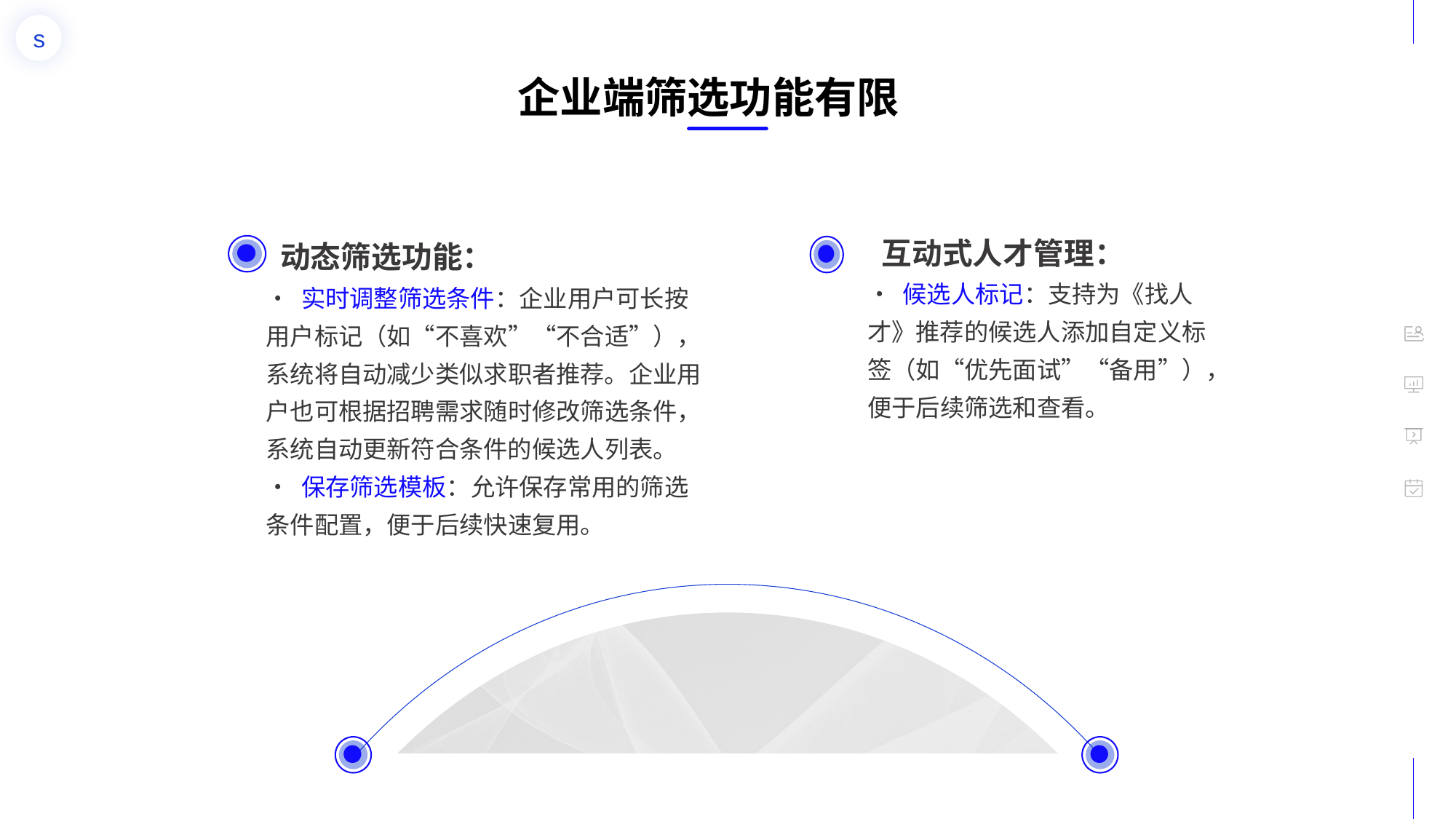

企业端筛选功能有限
 互动式人才管理：
• 候选人标记：支持为《找人才》推荐的候选人添加自定义标签（如“优先面试”“备用”），便于后续筛选和查看。

 动态筛选功能：
• 实时调整筛选条件：企业用户可长按用户标记（如“不喜欢”“不合适”），系统将自动减少类似求职者推荐。企业用户也可根据招聘需求随时修改筛选条件，系统自动更新符合条件的候选人列表。
• 保存筛选模板：允许保存常用的筛选条件配置，便于后续快速复用。